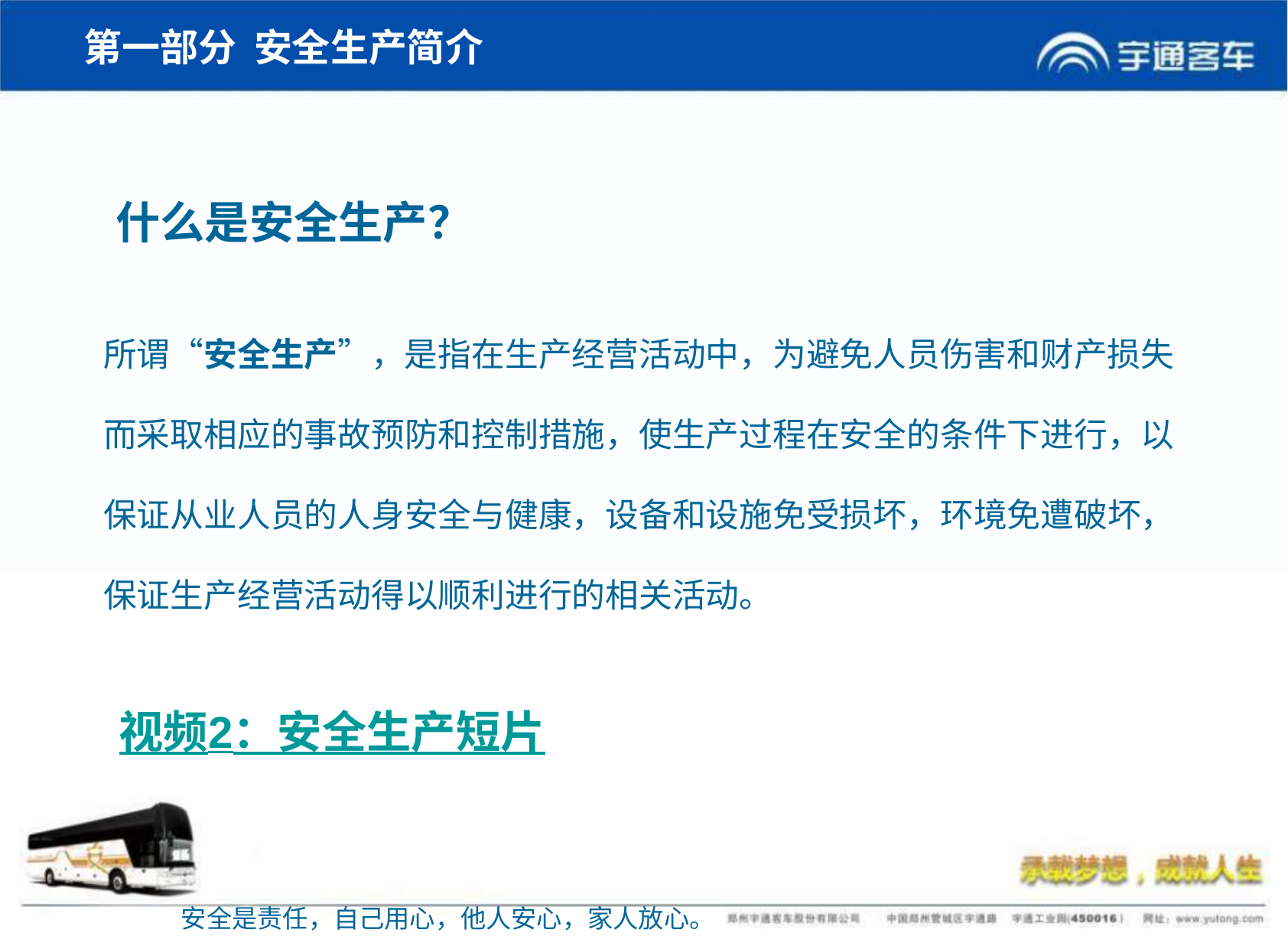

第一部分  安全生产简介
什么是安全生产？
所谓“安全生产”，是指在生产经营活动中，为避免人员伤害和财产损失而采取相应的事故预防和控制措施，使生产过程在安全的条件下进行，以保证从业人员的人身安全与健康，设备和设施免受损坏，环境免遭破坏，保证生产经营活动得以顺利进行的相关活动。
视频2：安全生产短片